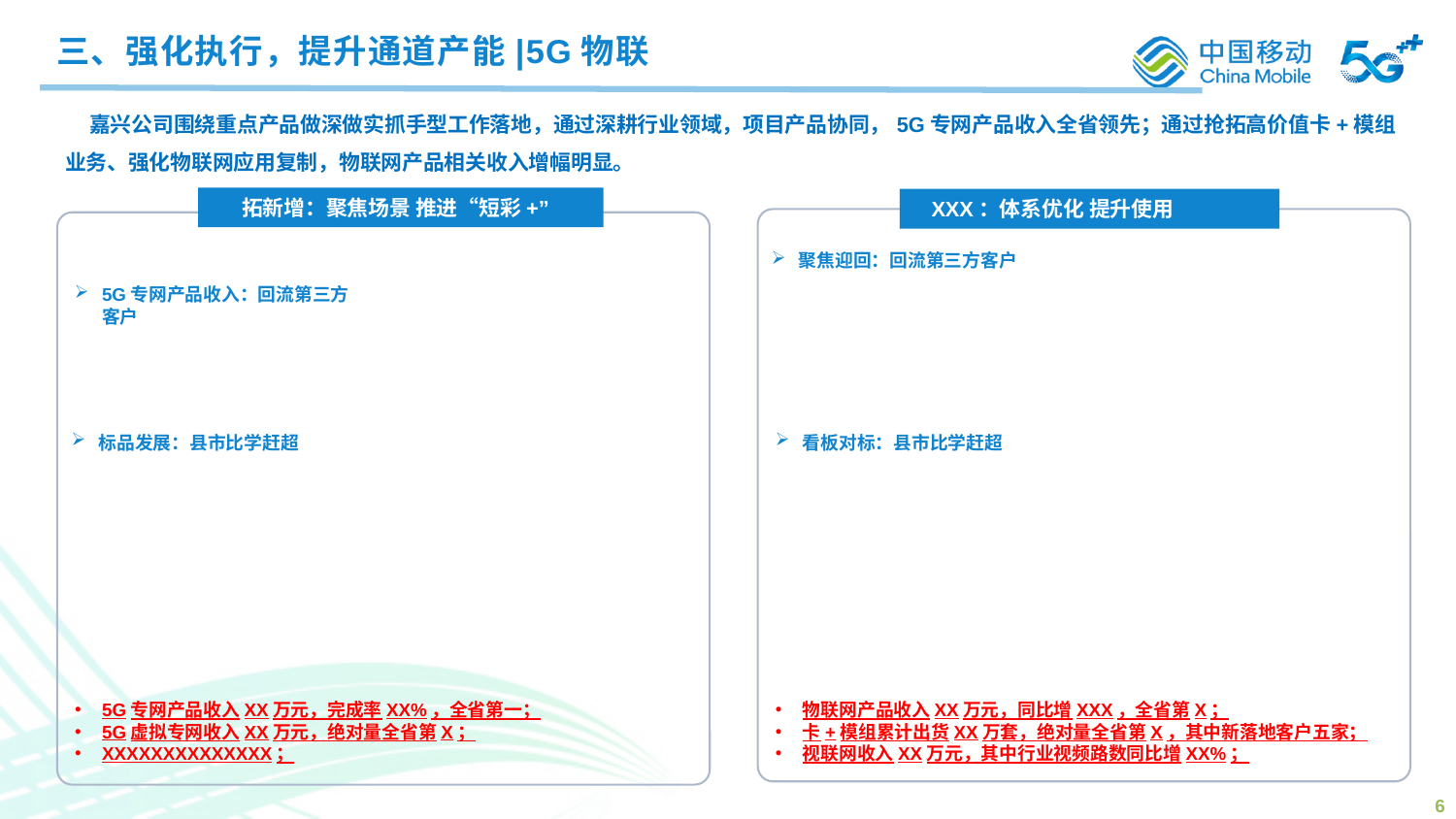

三、强化执行，提升通道产能|5G物联
    嘉兴公司围绕重点产品做深做实抓手型工作落地，通过深耕行业领域，项目产品协同，5G专网产品收入全省领先；通过抢拓高价值卡+模组业务、强化物联网应用复制，物联网产品相关收入增幅明显。
     拓新增：聚焦场景 推进“短彩+”
   XXX：体系优化 提升使用

聚焦迎回：回流第三方客户
5G专网产品收入：回流第三方客户
标品发展：县市比学赶超
看板对标：县市比学赶超
5G专网产品收入XX万元，完成率XX%，全省第一；
5G虚拟专网收入XX万元，绝对量全省第X；
XXXXXXXXXXXXXX；
物联网产品收入XX万元，同比增XXX，全省第X；
卡+模组累计出货XX万套，绝对量全省第X，其中新落地客户五家；
视联网收入XX万元，其中行业视频路数同比增XX%；